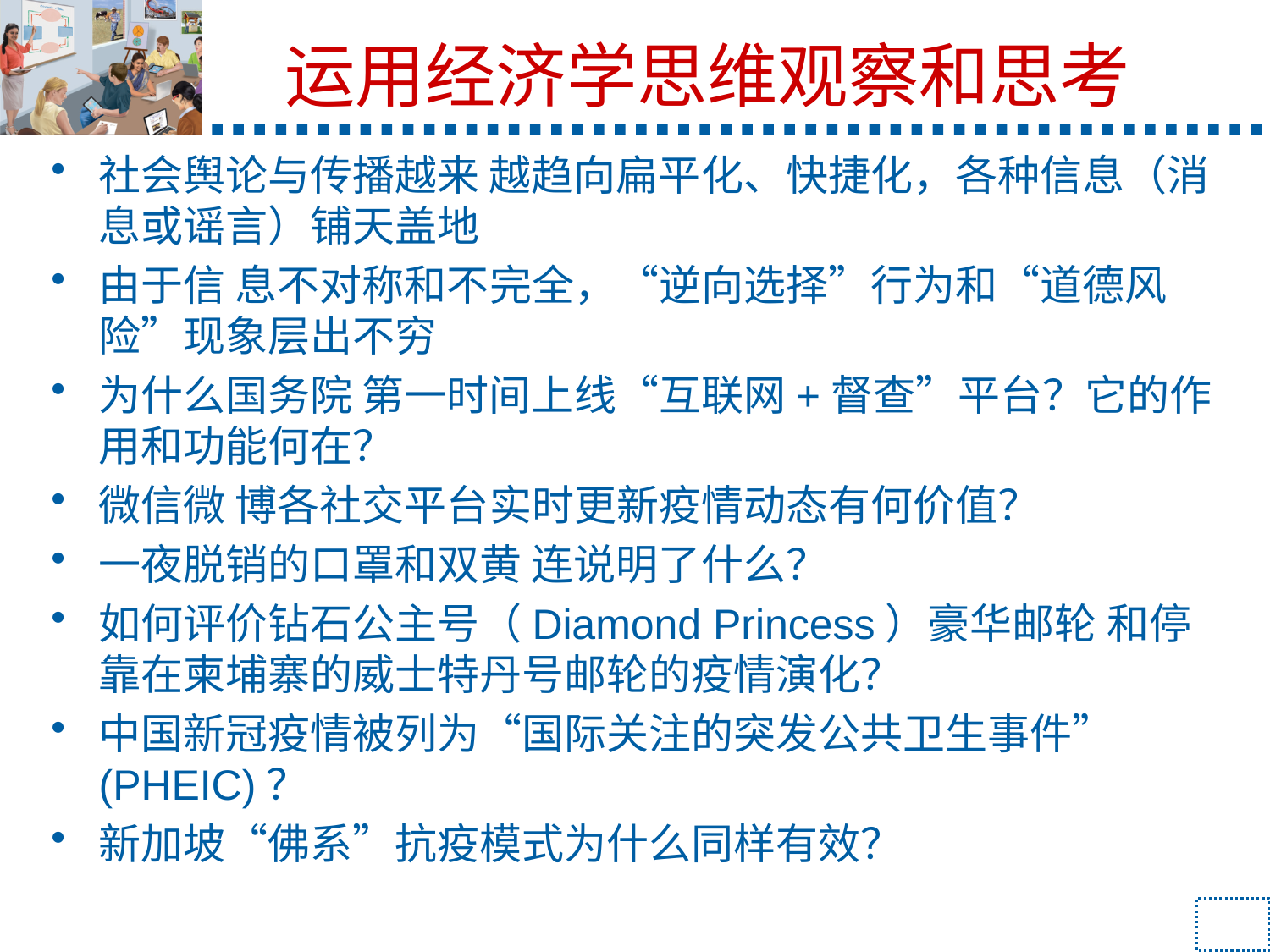

# 运用经济学思维观察和思考
社会舆论与传播越来 越趋向扁平化、快捷化，各种信息（消息或谣言）铺天盖地
由于信 息不对称和不完全，“逆向选择”行为和“道德风险”现象层出不穷
为什么国务院 第一时间上线“互联网+督查”平台？它的作用和功能何在？
微信微 博各社交平台实时更新疫情动态有何价值？
一夜脱销的口罩和双黄 连说明了什么？
如何评价钻石公主号（Diamond Princess）豪华邮轮 和停靠在柬埔寨的威士特丹号邮轮的疫情演化？
中国新冠疫情被列为“国际关注的突发公共卫生事件” (PHEIC)？
新加坡“佛系”抗疫模式为什么同样有效？
4